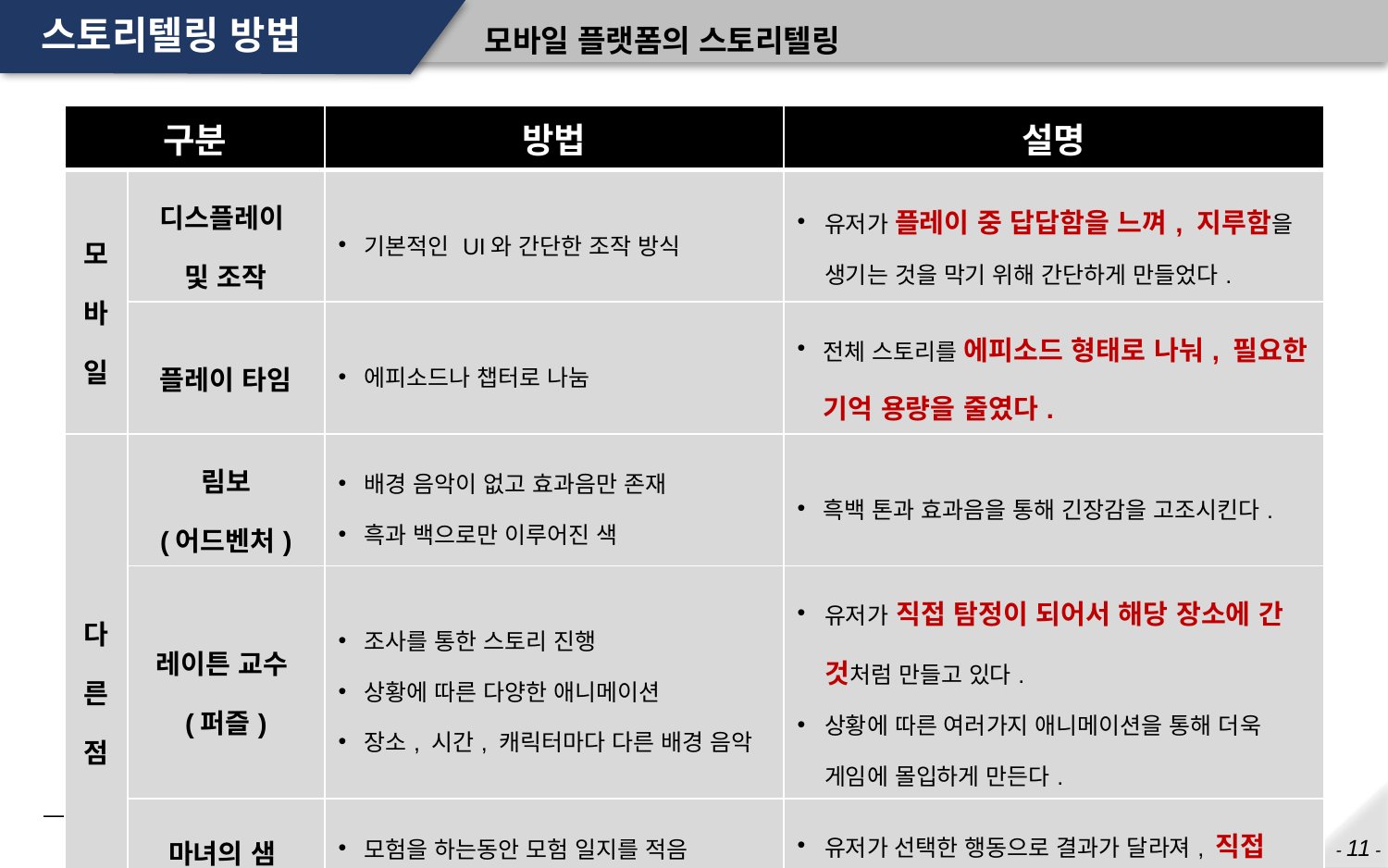

# 스토리텔링 방법
모바일 플랫폼의 스토리텔링
| 구분 |  | 방법 | 설명 |
| --- | --- | --- | --- |
| 모 바 일 | 디스플레이 및 조작 | 기본적인 UI와 간단한 조작 방식 | 유저가 플레이 중 답답함을 느껴, 지루함을 생기는 것을 막기 위해 간단하게 만들었다. |
|  | 플레이 타임 | 에피소드나 챕터로 나눔 | 전체 스토리를 에피소드 형태로 나눠, 필요한 기억 용량을 줄였다. |
| 다 른 점 | 림보 (어드벤처) | 배경 음악이 없고 효과음만 존재 흑과 백으로만 이루어진 색 | 흑백 톤과 효과음을 통해 긴장감을 고조시킨다. |
|  | 레이튼 교수(퍼즐) | 조사를 통한 스토리 진행 상황에 따른 다양한 애니메이션 장소, 시간, 캐릭터마다 다른 배경 음악 | 유저가 직접 탐정이 되어서 해당 장소에 간 것처럼 만들고 있다. 상황에 따른 여러가지 애니메이션을 통해 더욱 게임에 몰입하게 만든다. |
|  | 마녀의 샘(RPG) | 모험을 하는동안 모험 일지를 적음 행동에 따른 분기점이 생겨 여러 엔딩 | 유저가 선택한 행동으로 결과가 달라져, 직접 플레이하는 것 처럼 느끼게 유도한다. |